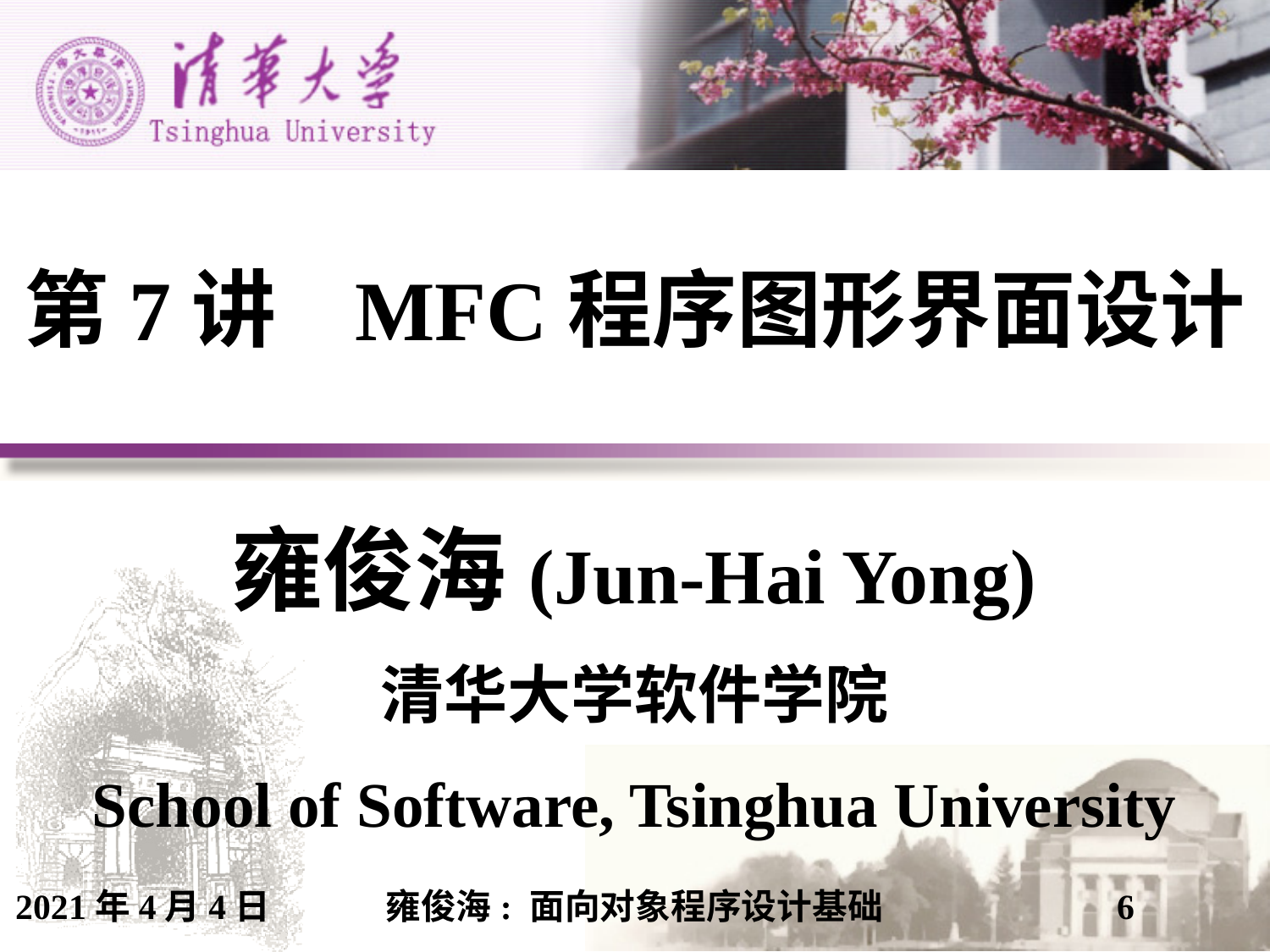

# 第7讲   MFC程序图形界面设计
雍俊海(Jun-Hai Yong)
清华大学软件学院
School of Software, Tsinghua University
2021年4月4日
雍俊海: 面向对象程序设计基础
6